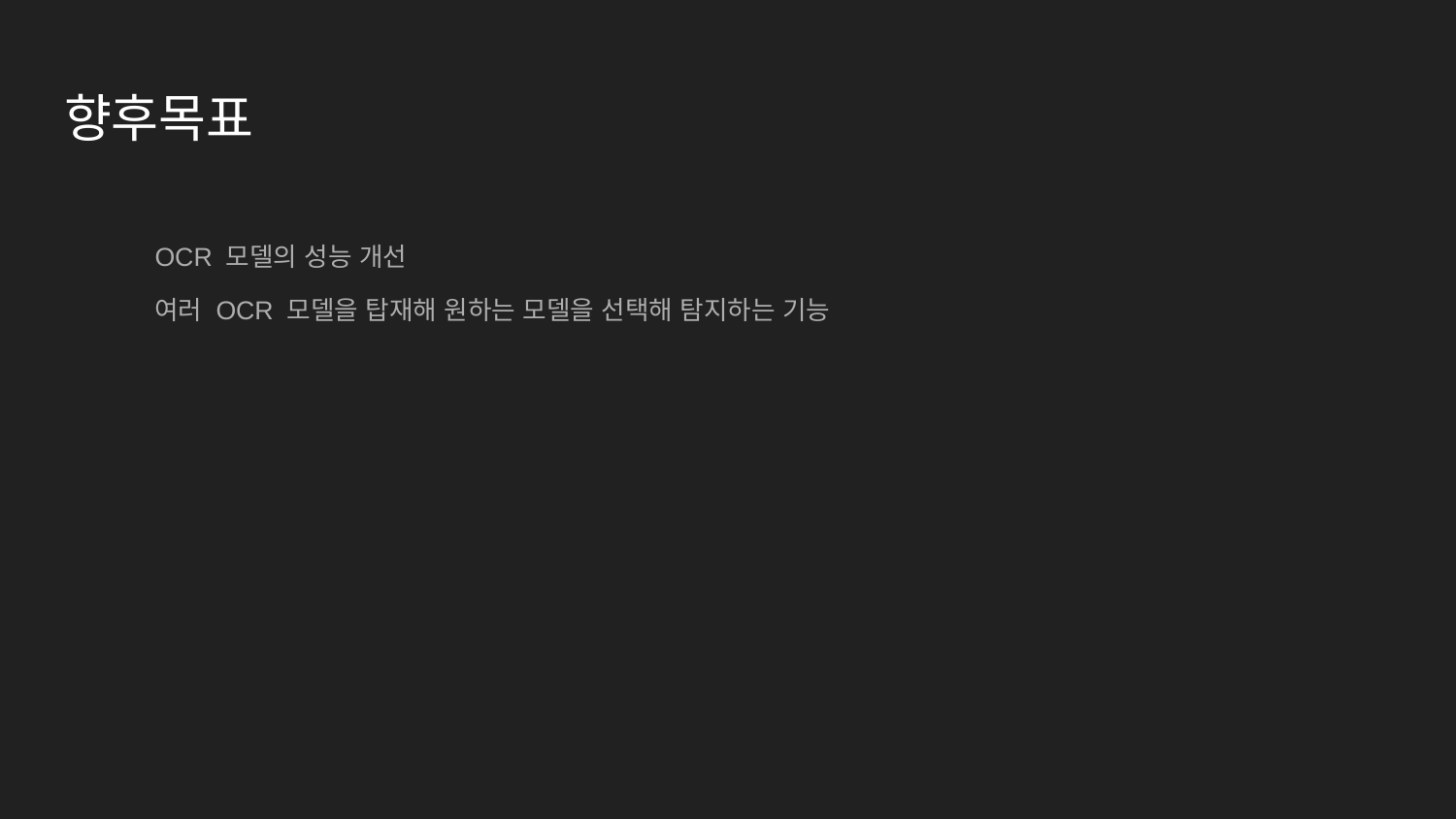

# 향후목표
OCR 모델의 성능 개선
여러 OCR 모델을 탑재해 원하는 모델을 선택해 탐지하는 기능